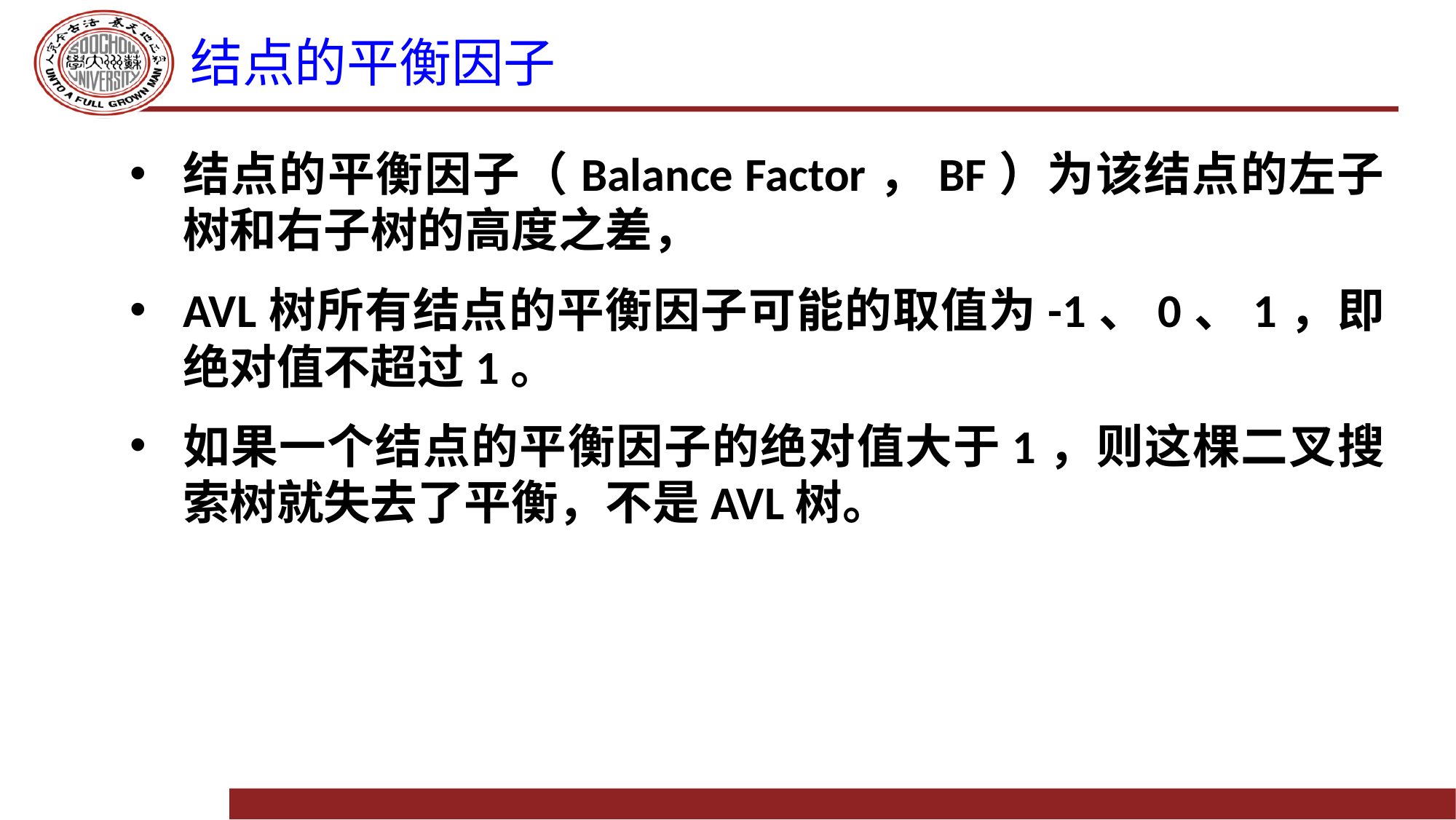

# 结点的平衡因子
结点的平衡因子（Balance Factor，BF）为该结点的左子树和右子树的高度之差，
AVL树所有结点的平衡因子可能的取值为-1、0、1，即绝对值不超过1。
如果一个结点的平衡因子的绝对值大于1，则这棵二叉搜索树就失去了平衡，不是AVL树。